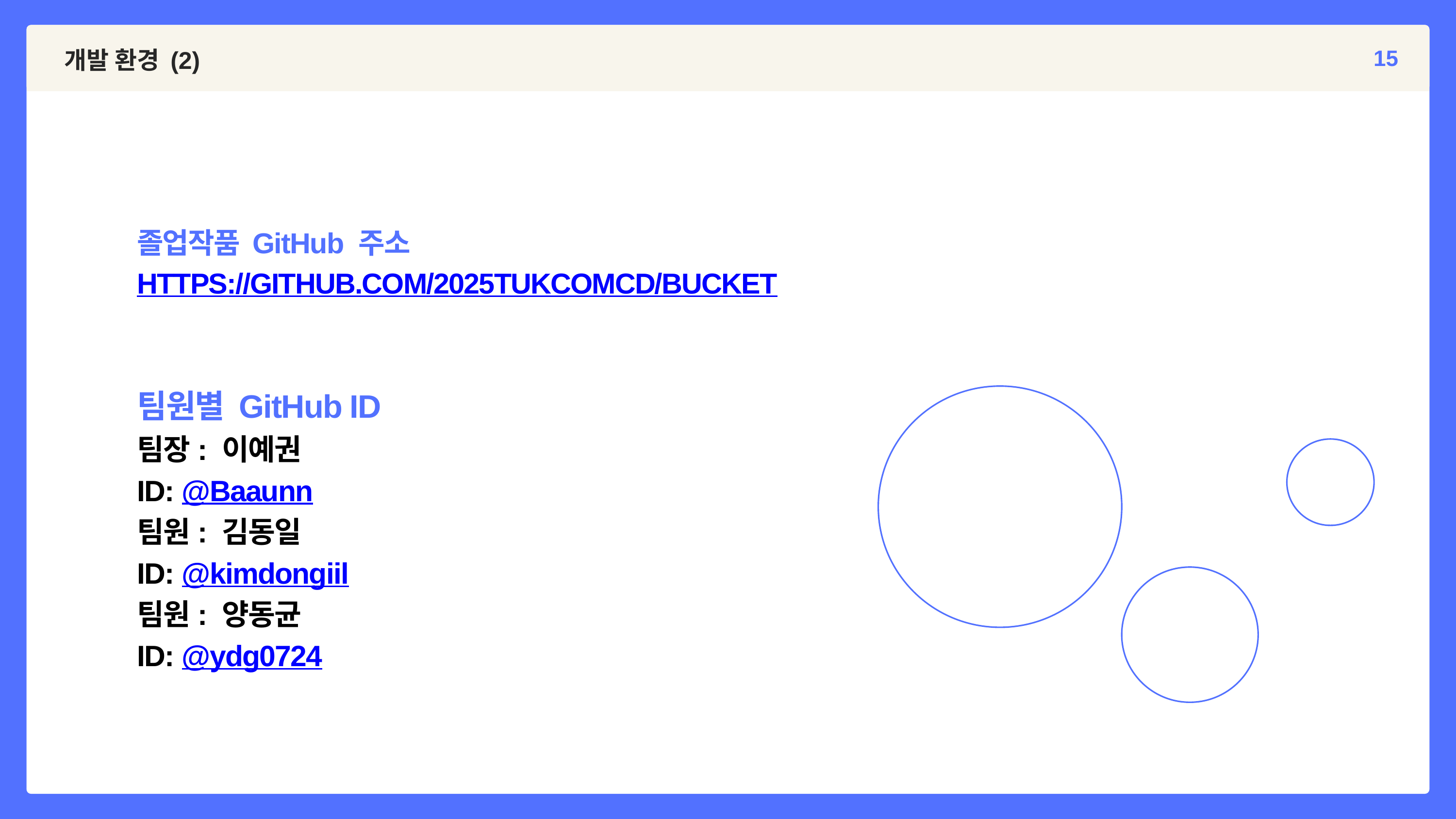

15
개발 환경 (2)

졸업작품 GitHub 주소
HTTPS://GITHUB.COM/2025TUKCOMCD/BUCKET

팀원별 GitHub ID
팀장: 이예권
ID: @Baaunn
팀원: 김동일
ID: @kimdongiil
팀원: 양동균
ID: @ydg0724